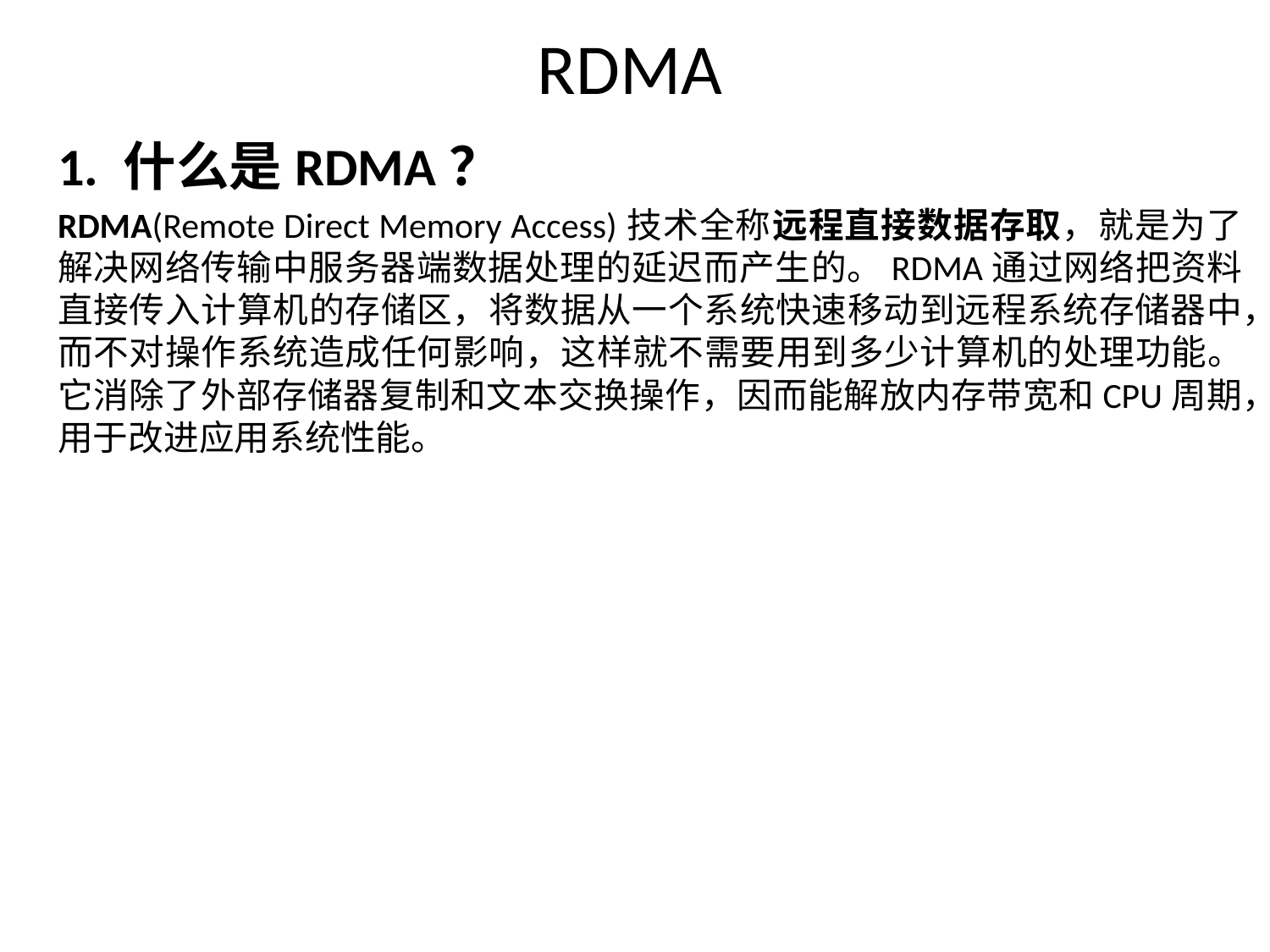

RDMA
1. 什么是RDMA？
RDMA(Remote Direct Memory Access)技术全称远程直接数据存取，就是为了解决网络传输中服务器端数据处理的延迟而产生的。RDMA通过网络把资料直接传入计算机的存储区，将数据从一个系统快速移动到远程系统存储器中，而不对操作系统造成任何影响，这样就不需要用到多少计算机的处理功能。它消除了外部存储器复制和文本交换操作，因而能解放内存带宽和CPU周期，用于改进应用系统性能。